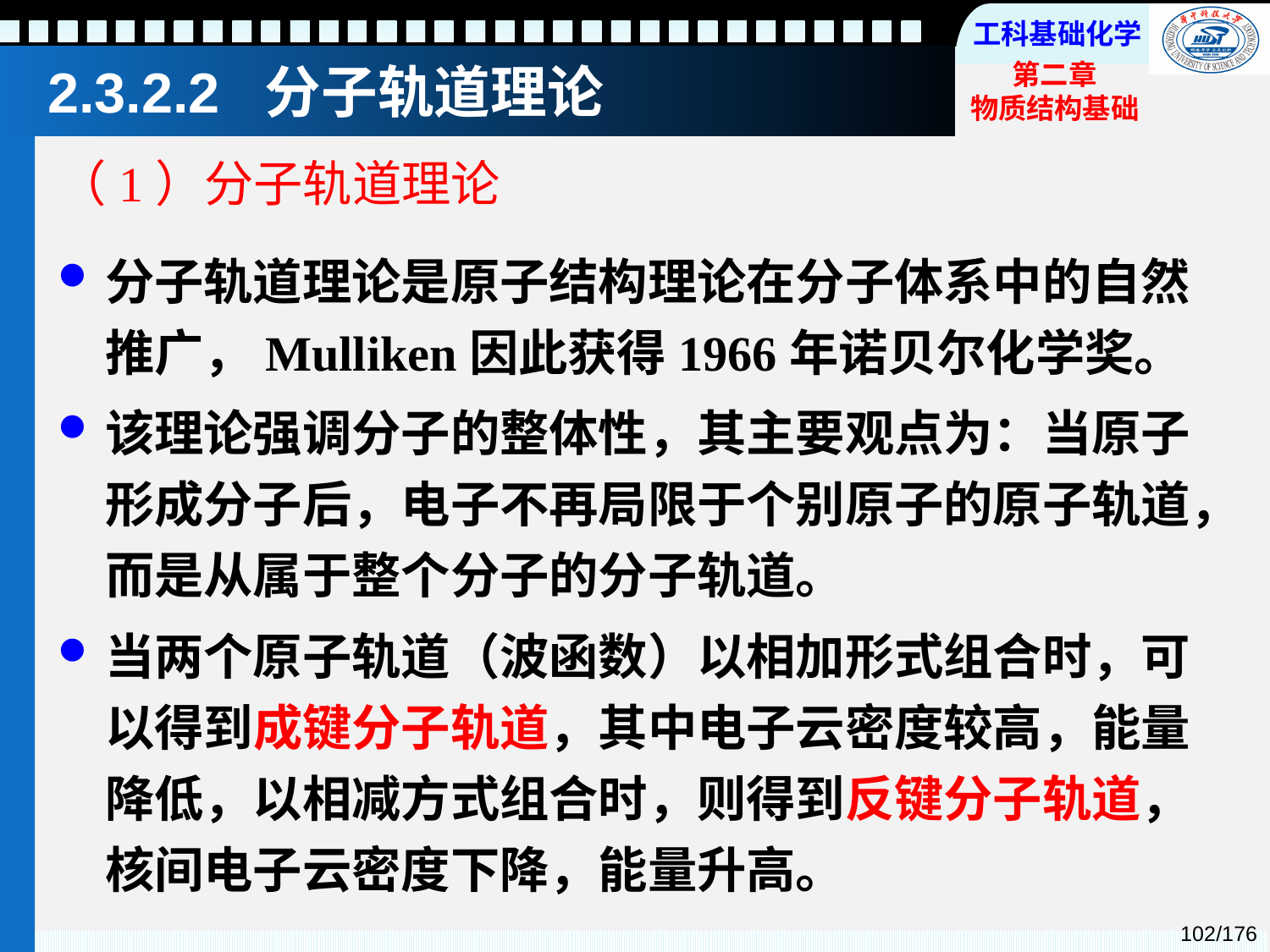

2.3.2.2  分子轨道理论
（1）分子轨道理论
分子轨道理论是原子结构理论在分子体系中的自然推广，Mulliken因此获得1966年诺贝尔化学奖。
该理论强调分子的整体性，其主要观点为：当原子形成分子后，电子不再局限于个别原子的原子轨道，而是从属于整个分子的分子轨道。
当两个原子轨道（波函数）以相加形式组合时，可以得到成键分子轨道，其中电子云密度较高，能量降低，以相减方式组合时，则得到反键分子轨道，核间电子云密度下降，能量升高。